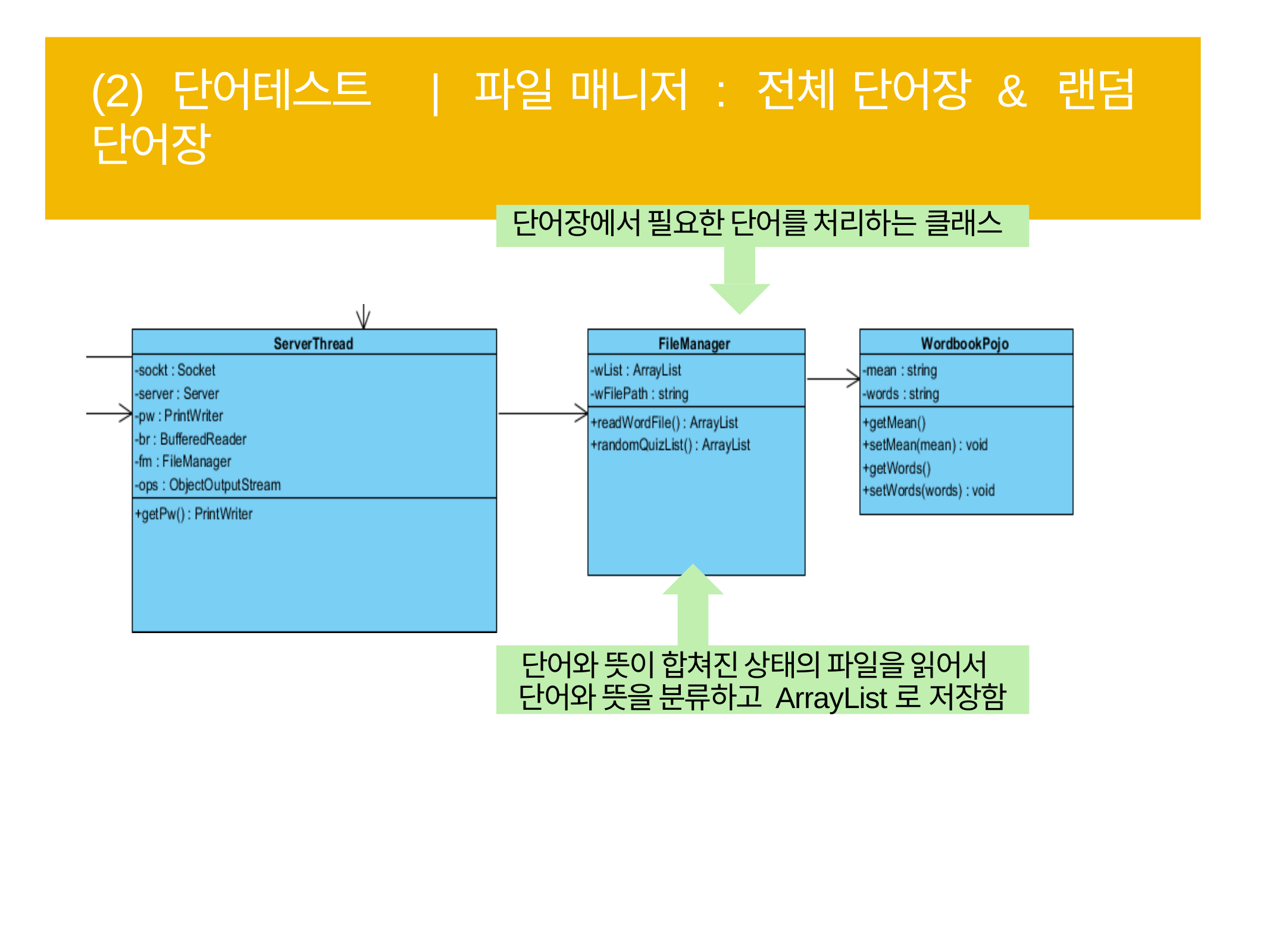

# (2) 단어테스트	| 파일 매니저 : 전체 단어장 & 랜덤 단어장
단어장에서 필요한 단어를 처리하는 클래스

단어와 뜻이 합쳐진 상태의 파일을 읽어서  단어와 뜻을 분류하고 ArrayList로 저장함